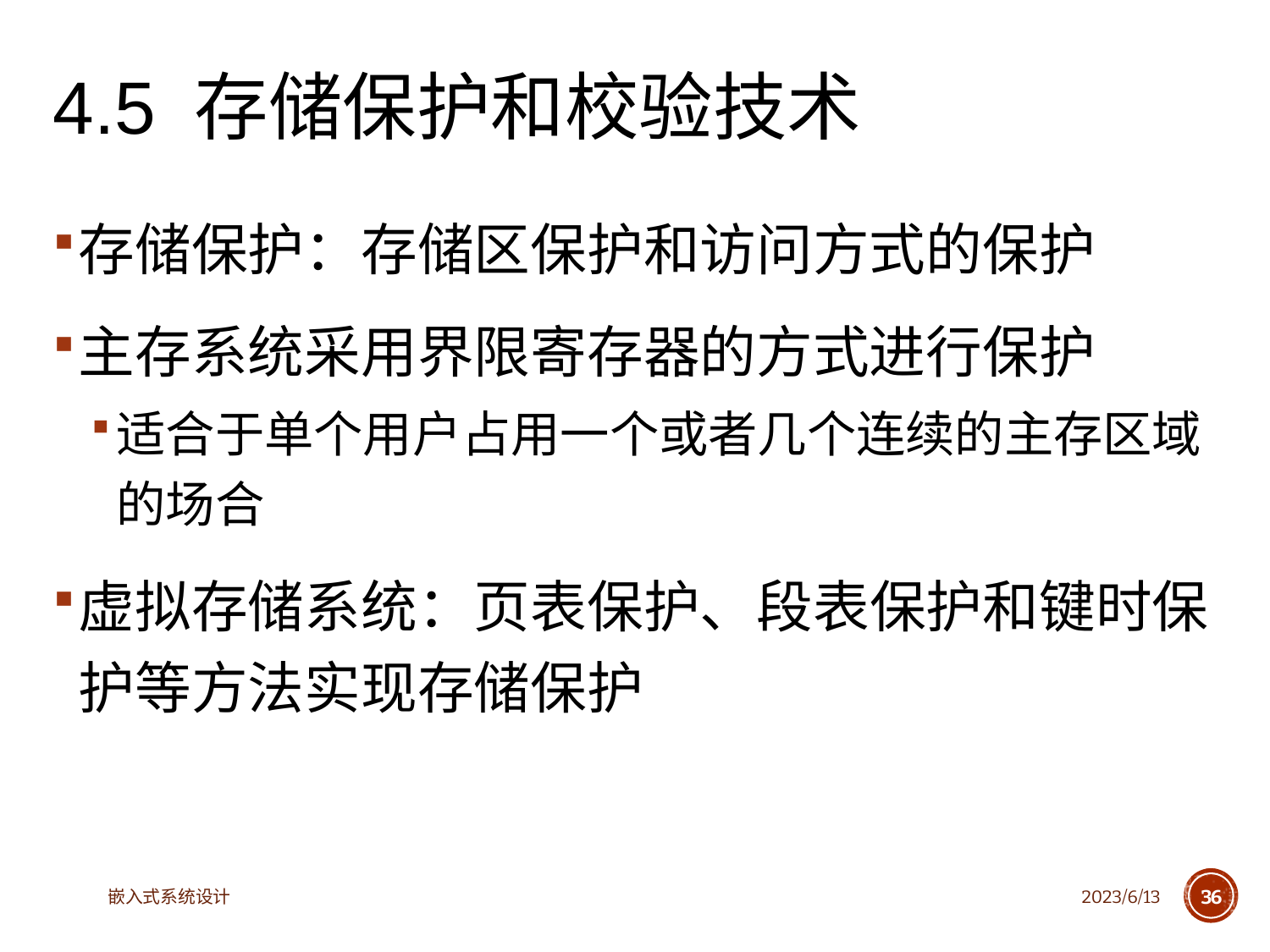

# 4.5 存储保护和校验技术
存储保护：存储区保护和访问方式的保护
主存系统采用界限寄存器的方式进行保护
适合于单个用户占用一个或者几个连续的主存区域的场合
虚拟存储系统：页表保护、段表保护和键时保护等方法实现存储保护
嵌入式系统设计
2023/6/13
36